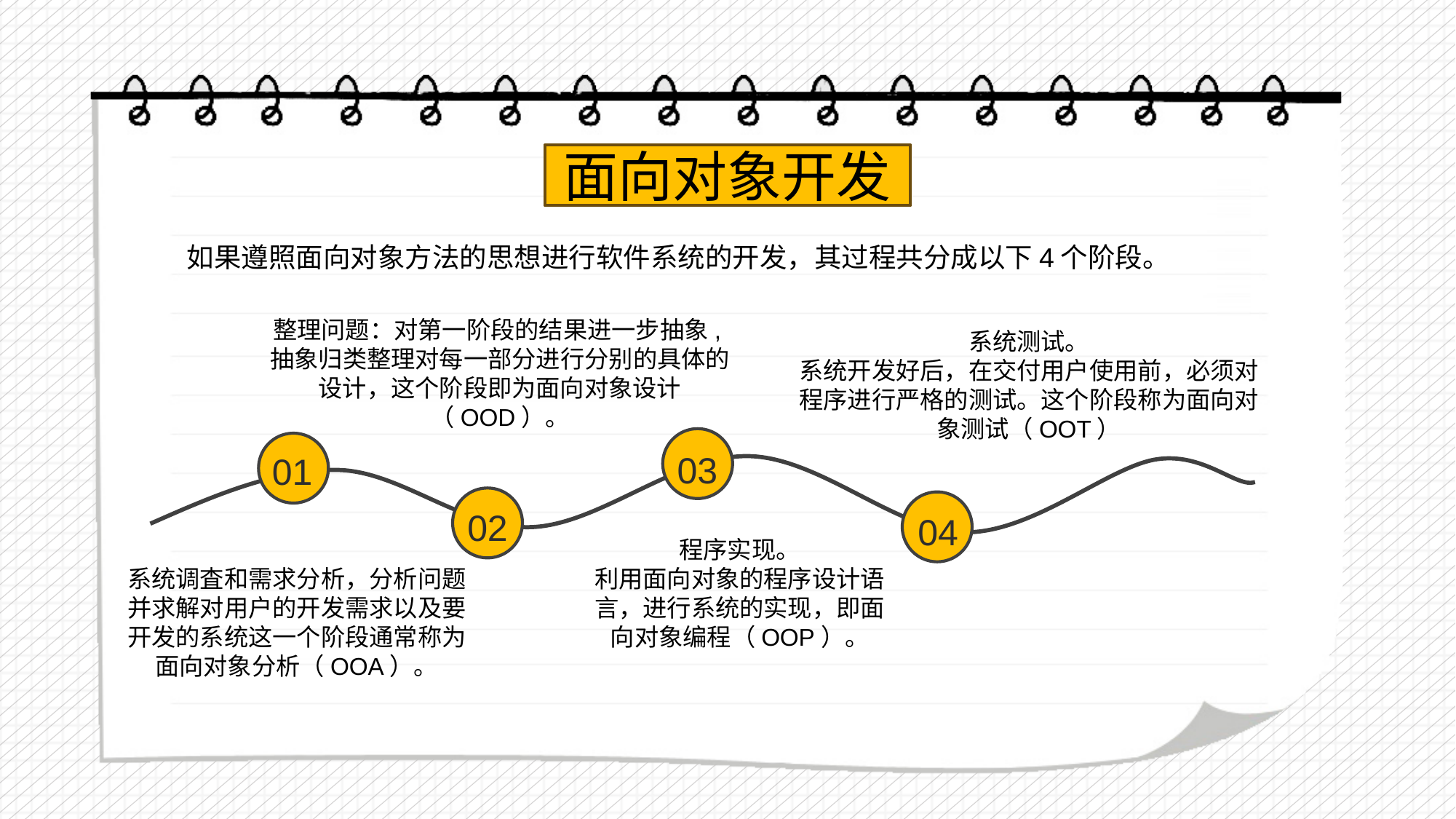

面向对象开发
如果遵照面向对象方法的思想进行软件系统的开发，其过程共分成以下4个阶段。
整理问题：对第一阶段的结果进一步抽象,抽象归类整理对每一部分进行分别的具体的设计，这个阶段即为面向对象设计（OOD）。

系统测试。
系统开发好后，在交付用户使用前，必须对程序进行严格的测试。这个阶段称为面向对象测试（OOT）

03

01

02

04
程序实现。
利用面向对象的程序设计语言，进行系统的实现，即面向对象编程（OOP）。
系统调査和需求分析，分析问题并求解对用户的开发需求以及要开发的系统这一个阶段通常称为面向对象分析（OOA）。